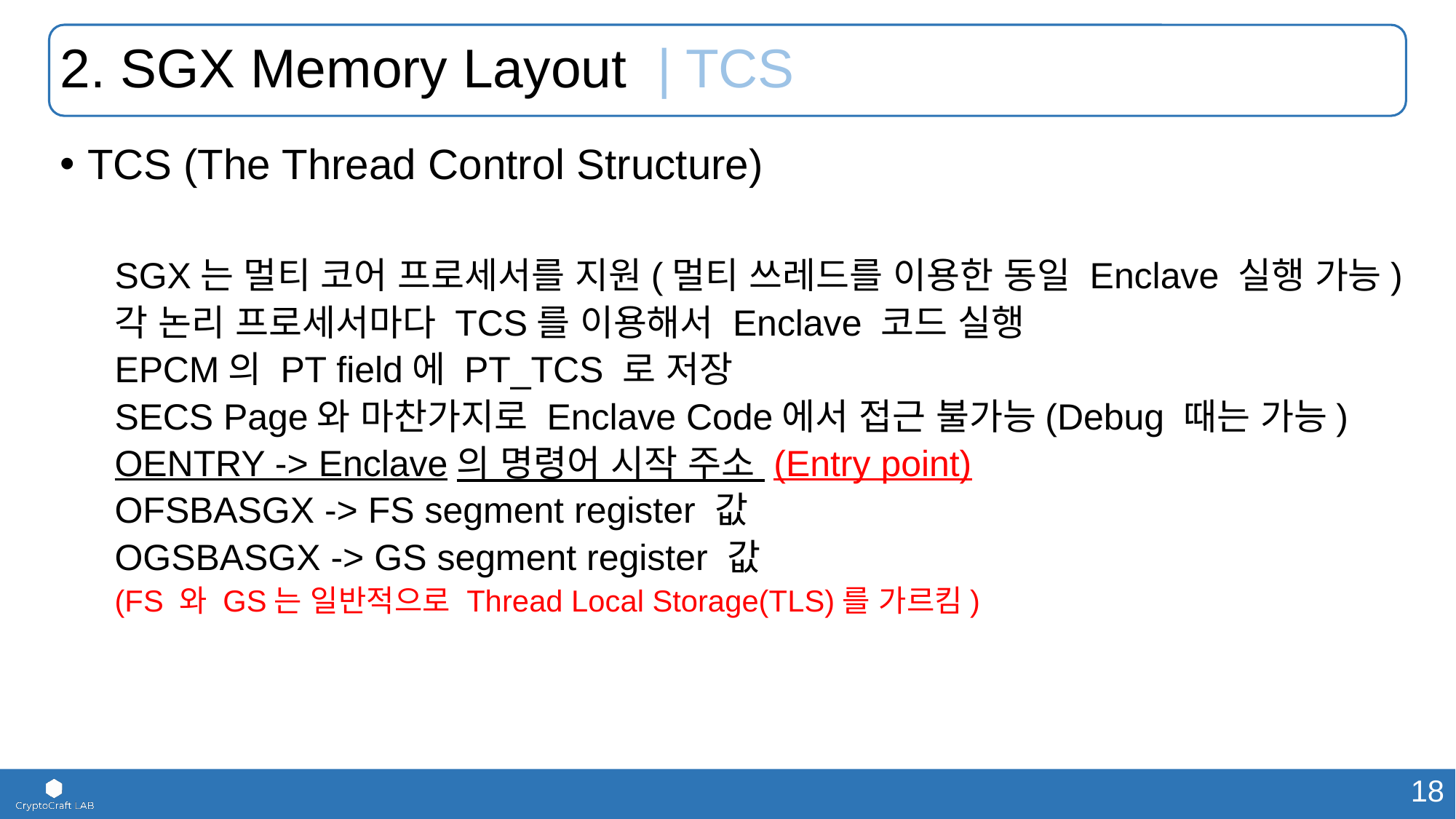

# 2. SGX Memory Layout  | TCS
TCS (The Thread Control Structure)

SGX는 멀티 코어 프로세서를 지원(멀티 쓰레드를 이용한 동일 Enclave 실행 가능)
각 논리 프로세서마다 TCS를 이용해서 Enclave 코드 실행
EPCM의 PT field에 PT_TCS 로 저장
SECS Page와 마찬가지로 Enclave Code에서 접근 불가능(Debug 때는 가능)
OENTRY -> Enclave의 명령어 시작 주소 (Entry point)
OFSBASGX -> FS segment register 값
OGSBASGX -> GS segment register 값
(FS 와 GS는 일반적으로 Thread Local Storage(TLS)를 가르킴)